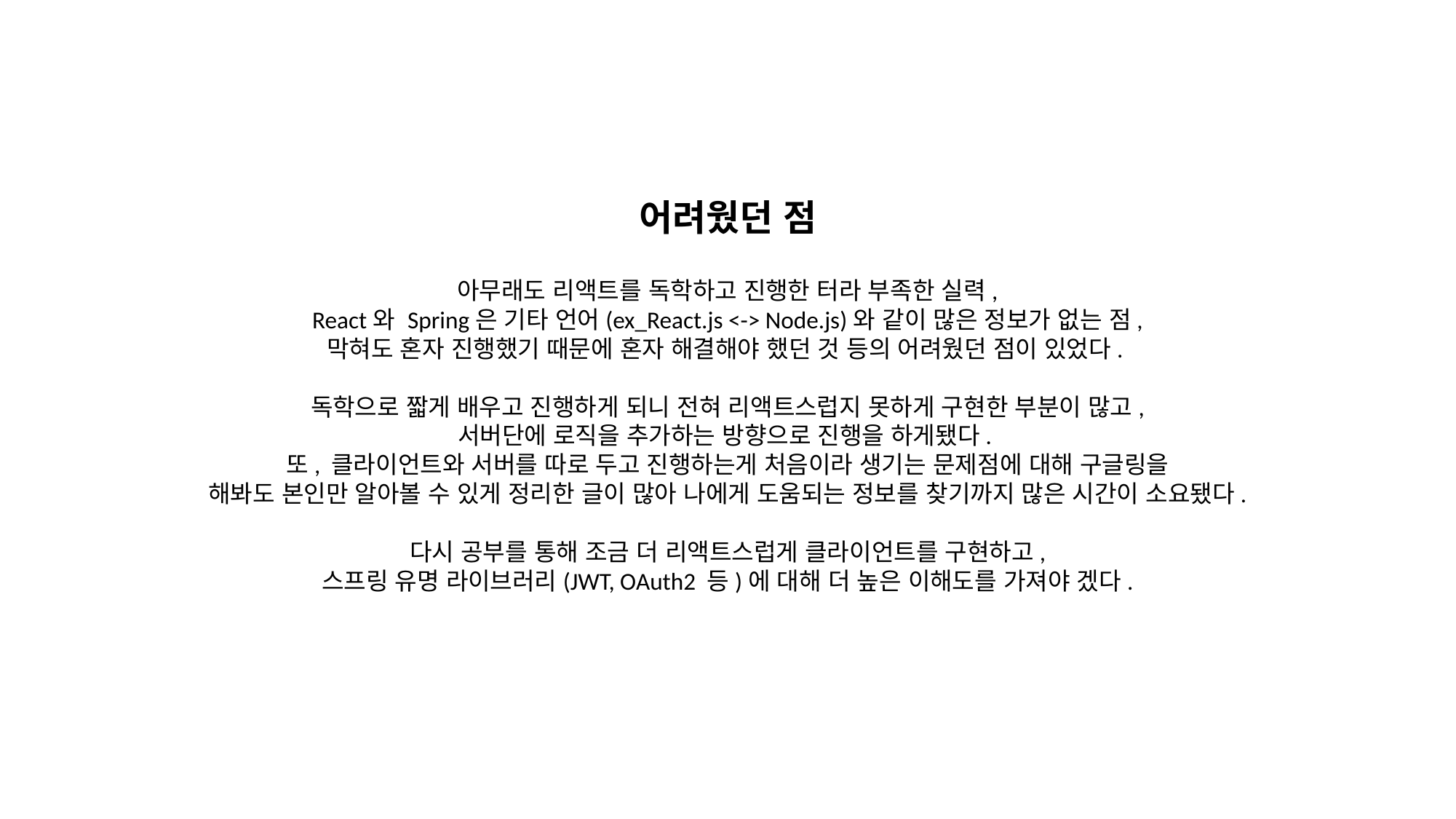

어려웠던 점

아무래도 리액트를 독학하고 진행한 터라 부족한 실력,
React와 Spring은 기타 언어(ex_React.js <-> Node.js)와 같이 많은 정보가 없는 점,
막혀도 혼자 진행했기 때문에 혼자 해결해야 했던 것 등의 어려웠던 점이 있었다.

독학으로 짧게 배우고 진행하게 되니 전혀 리액트스럽지 못하게 구현한 부분이 많고,
서버단에 로직을 추가하는 방향으로 진행을 하게됐다.
또, 클라이언트와 서버를 따로 두고 진행하는게 처음이라 생기는 문제점에 대해 구글링을
해봐도 본인만 알아볼 수 있게 정리한 글이 많아 나에게 도움되는 정보를 찾기까지 많은 시간이 소요됐다.

다시 공부를 통해 조금 더 리액트스럽게 클라이언트를 구현하고,
스프링 유명 라이브러리(JWT, OAuth2 등)에 대해 더 높은 이해도를 가져야 겠다.